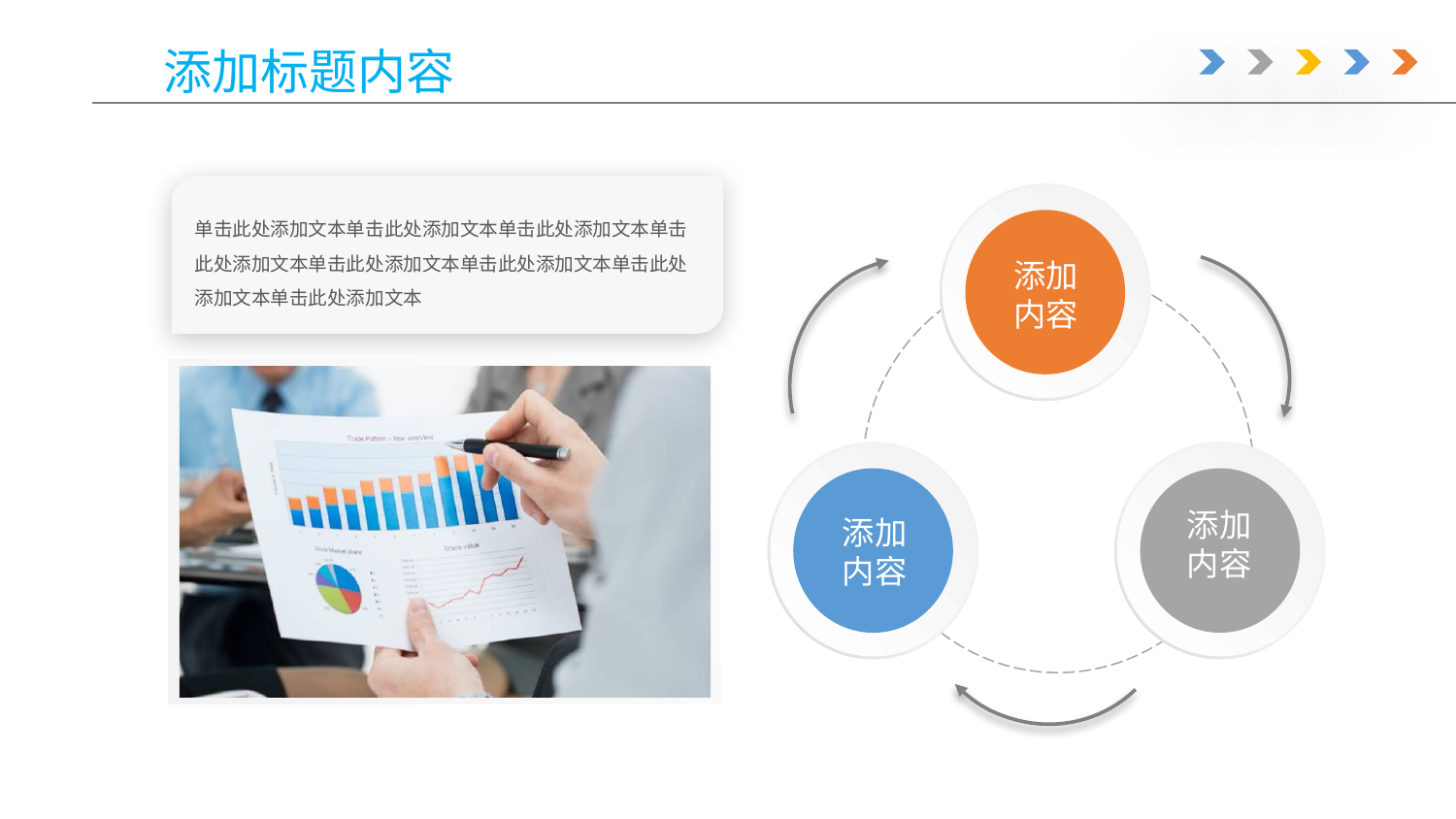

添加标题内容

单击此处添加文本单击此处添加文本单击此处添加文本单击此处添加文本单击此处添加文本单击此处添加文本单击此处添加文本单击此处添加文本

添加
内容

添加
内容

添加
内容